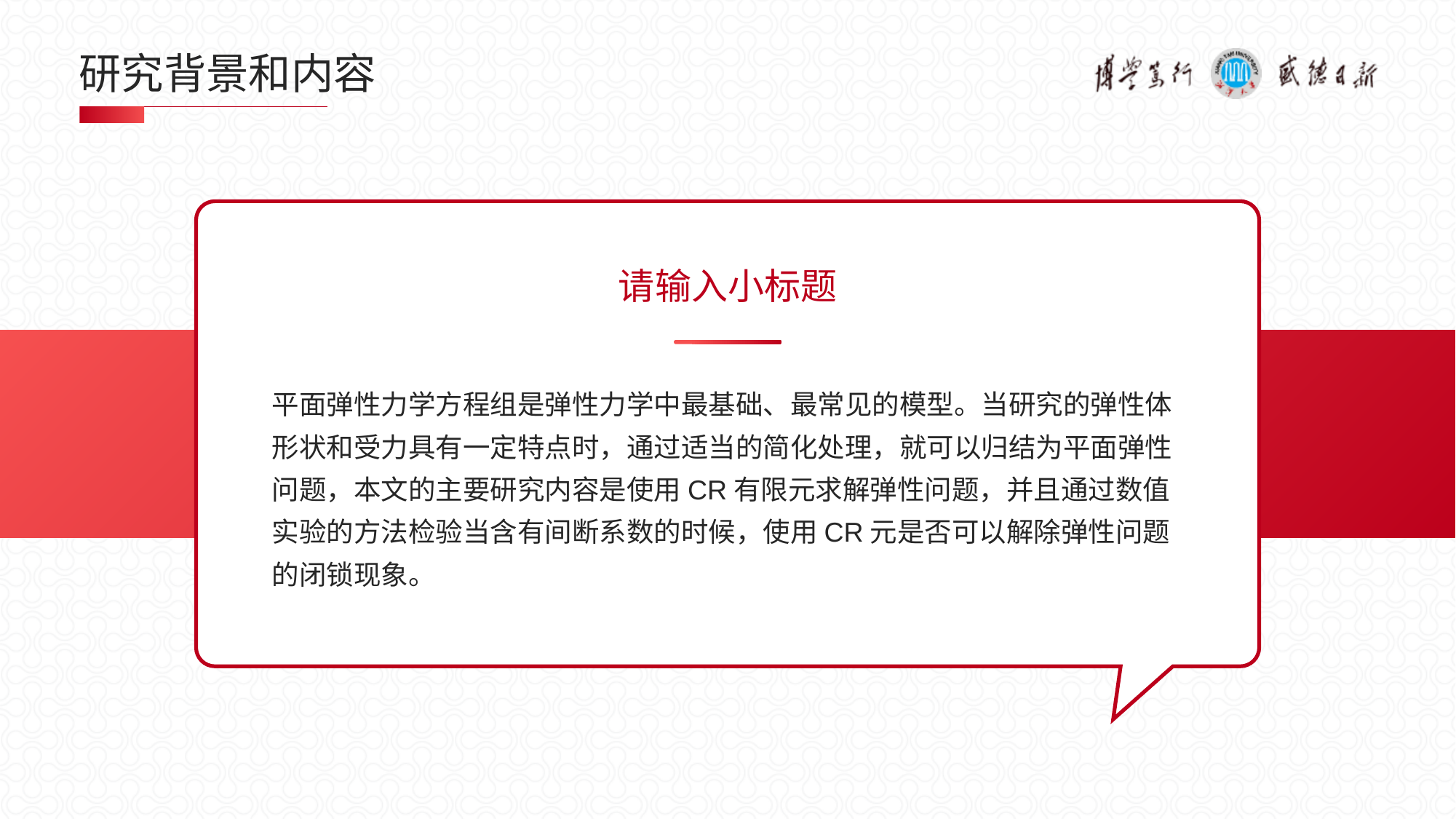

# 研究背景和内容

请输入小标题

平面弹性力学方程组是弹性力学中最基础、最常见的模型。当研究的弹性体形状和受力具有一定特点时，通过适当的简化处理，就可以归结为平面弹性问题，本文的主要研究内容是使用CR有限元求解弹性问题，并且通过数值实验的方法检验当含有间断系数的时候，使用CR元是否可以解除弹性问题的闭锁现象。